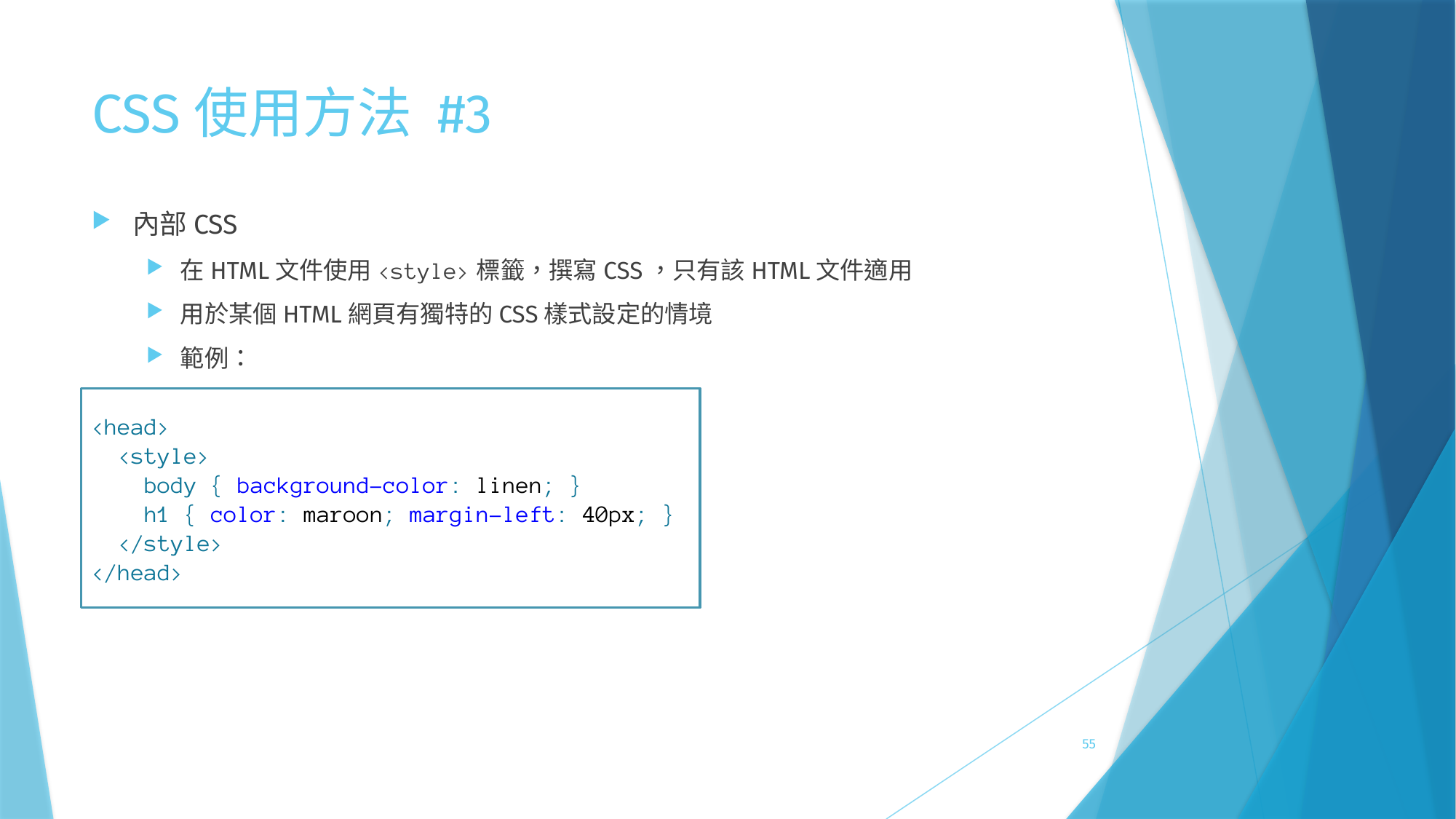

# CSS使用方法 #3
內部CSS
在HTML文件使用<style>標籤，撰寫CSS，只有該HTML文件適用
用於某個HTML網頁有獨特的CSS樣式設定的情境
範例：

<head>
  <style>
    body { background-color: linen; }
    h1 { color: maroon; margin-left: 40px; }
  </style>
</head>
55